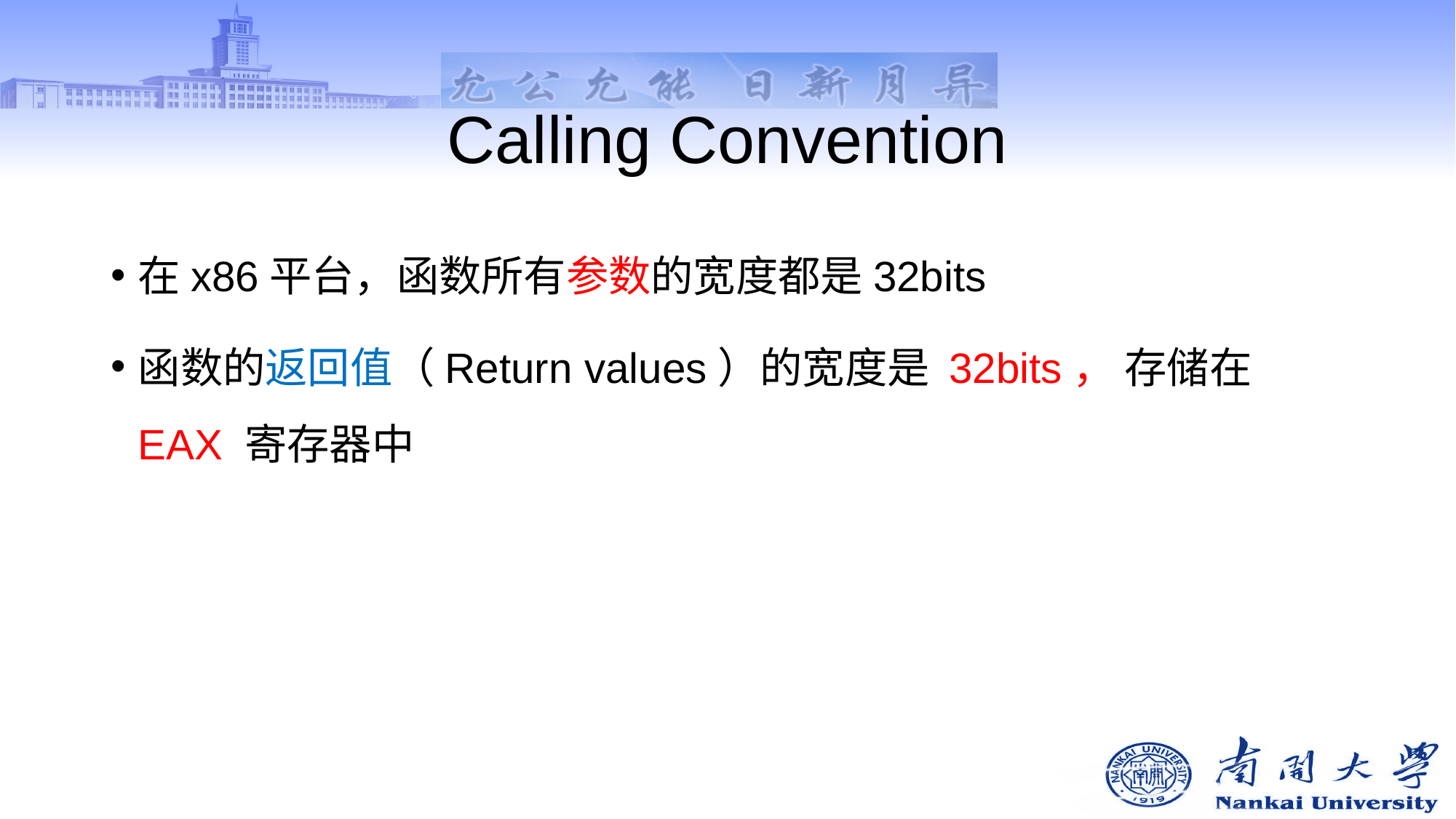

# Calling Convention
在x86平台，函数所有参数的宽度都是32bits
函数的返回值（Return values）的宽度是 32bits， 存储在EAX 寄存器中